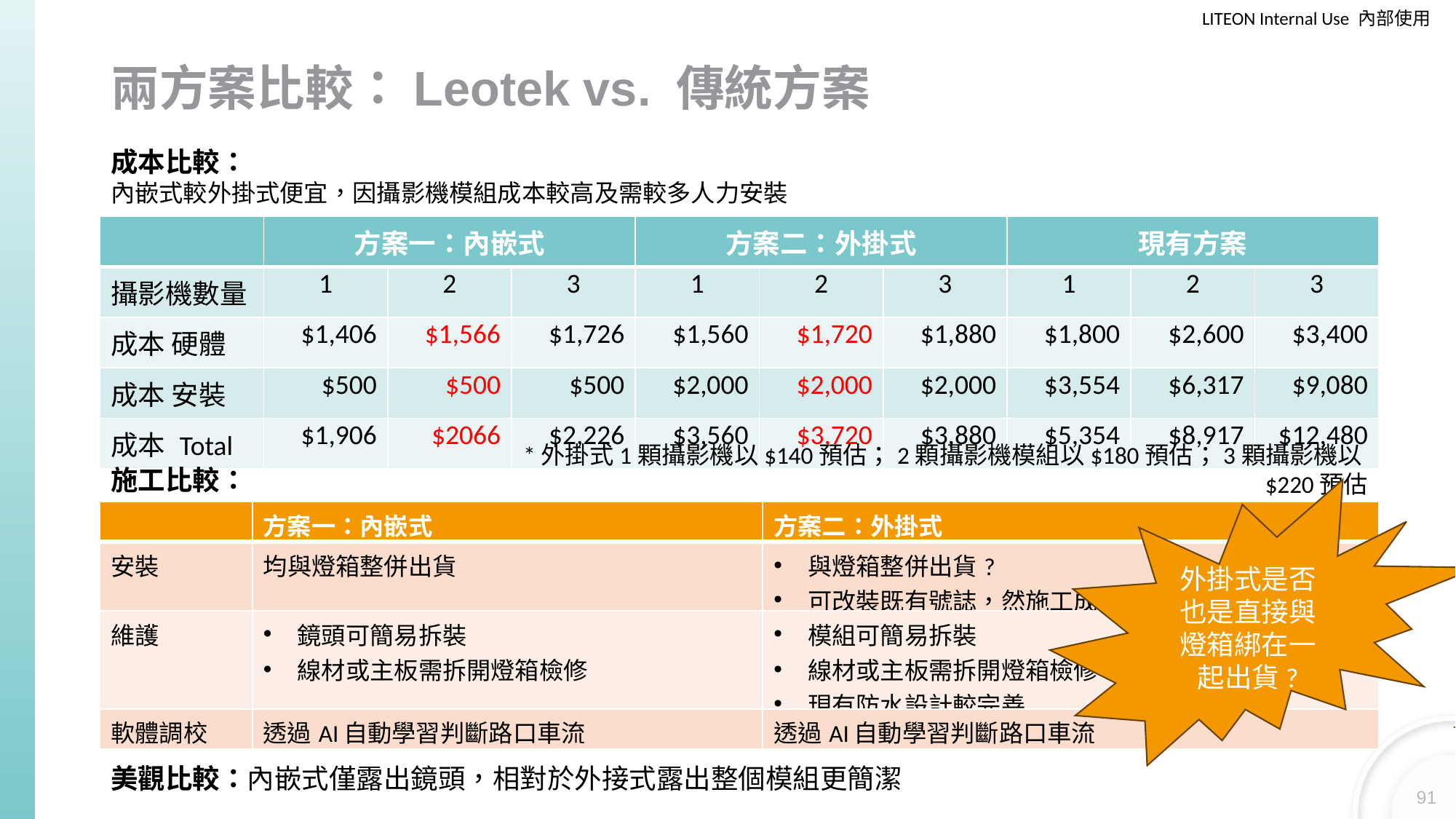

# 兩方案比較：Leotek vs. 傳統方案
成本比較：
內嵌式較外掛式便宜，因攝影機模組成本較高及需較多人力安裝
成本
施工
美觀
|  | 方案一：內嵌式 |  |  | 方案二：外掛式 |  |  | 現有方案 |  |  |
| --- | --- | --- | --- | --- | --- | --- | --- | --- | --- |
| 攝影機數量 | 1 | 2 | 3 | 1 | 2 | 3 | 1 | 2 | 3 |
| 成本 硬體 | $1,406 | $1,566 | $1,726 | $1,560 | $1,720 | $1,880 | $1,800 | $2,600 | $3,400 |
| 成本 安裝 | $500 | $500 | $500 | $2,000 | $2,000 | $2,000 | $3,554 | $6,317 | $9,080 |
| 成本 Total | $1,906 | $2066 | $2,226 | $3,560 | $3,720 | $3,880 | $5,354 | $8,917 | $12,480 |
*外掛式1顆攝影機以$140預估；2顆攝影機模組以$180預估；3顆攝影機以$220預估
**外掛式安裝以單一路口$2,000預估
施工比較：
外掛式是否也是直接與燈箱綁在一起出貨?
|  | 方案一：內嵌式 | 方案二：外掛式 |
| --- | --- | --- |
| 安裝 | 均與燈箱整併出貨 | 與燈箱整併出貨? 可改裝既有號誌，然施工成本高 |
| 維護 | 鏡頭可簡易拆裝 線材或主板需拆開燈箱檢修 | 模組可簡易拆裝 線材或主板需拆開燈箱檢修 現有防水設計較完善 |
| 軟體調校 | 透過AI自動學習判斷路口車流 | 透過AI自動學習判斷路口車流 |
不用兩方案比較
美觀比較：內嵌式僅露出鏡頭，相對於外接式露出整個模組更簡潔
91
產品成本矩陣
|  |  | 單鏡頭 | 雙鏡頭 | 三鏡頭 |
| --- | --- | --- | --- | --- |
| 內嵌式 | 成本 硬體 | $1,406 | $1,566 | $1,726 |
|  | 成本 安裝 | $500 | $500 | $500 |
|  | 軟體 | $1,600 | $2,000 | $2,400 |
|  | 毛利: 40% |  |  |  |
|  | 售價 (硬體+毛利) | $2,343 | $2610 | $2,877 |
|  | 售價 (硬體+軟體+毛利) | $5,010 | $5,943 | $6,877 |